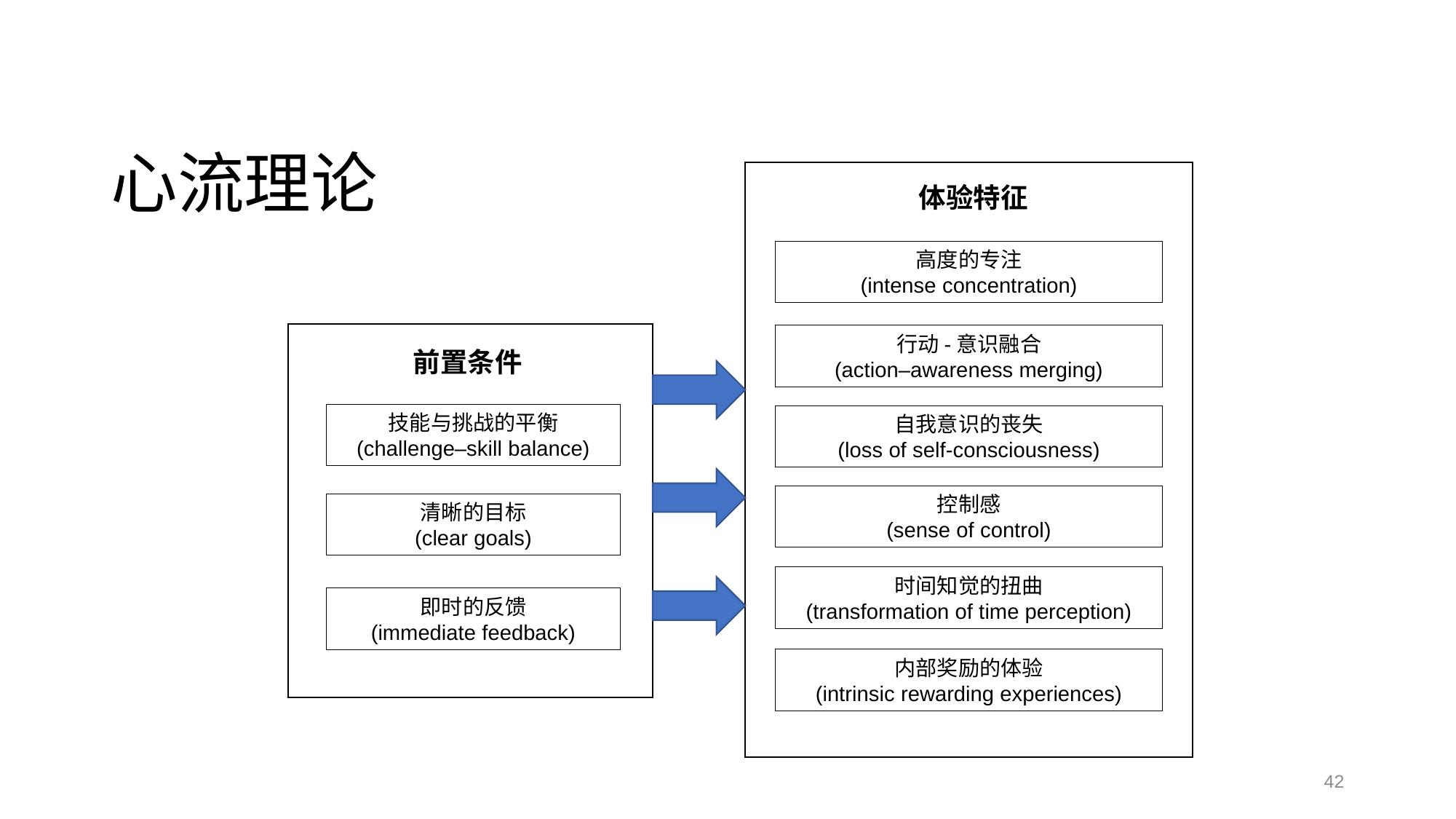

# 心流理论

体验特征
高度的专注
(intense concentration)

行动-意识融合
(action–awareness merging)
前置条件

技能与挑战的平衡
(challenge–skill balance)
自我意识的丧失
(loss of self-consciousness)

控制感
(sense of control)
清晰的目标
(clear goals)
时间知觉的扭曲
(transformation of time perception)

即时的反馈
(immediate feedback)
内部奖励的体验
(intrinsic rewarding experiences)
42